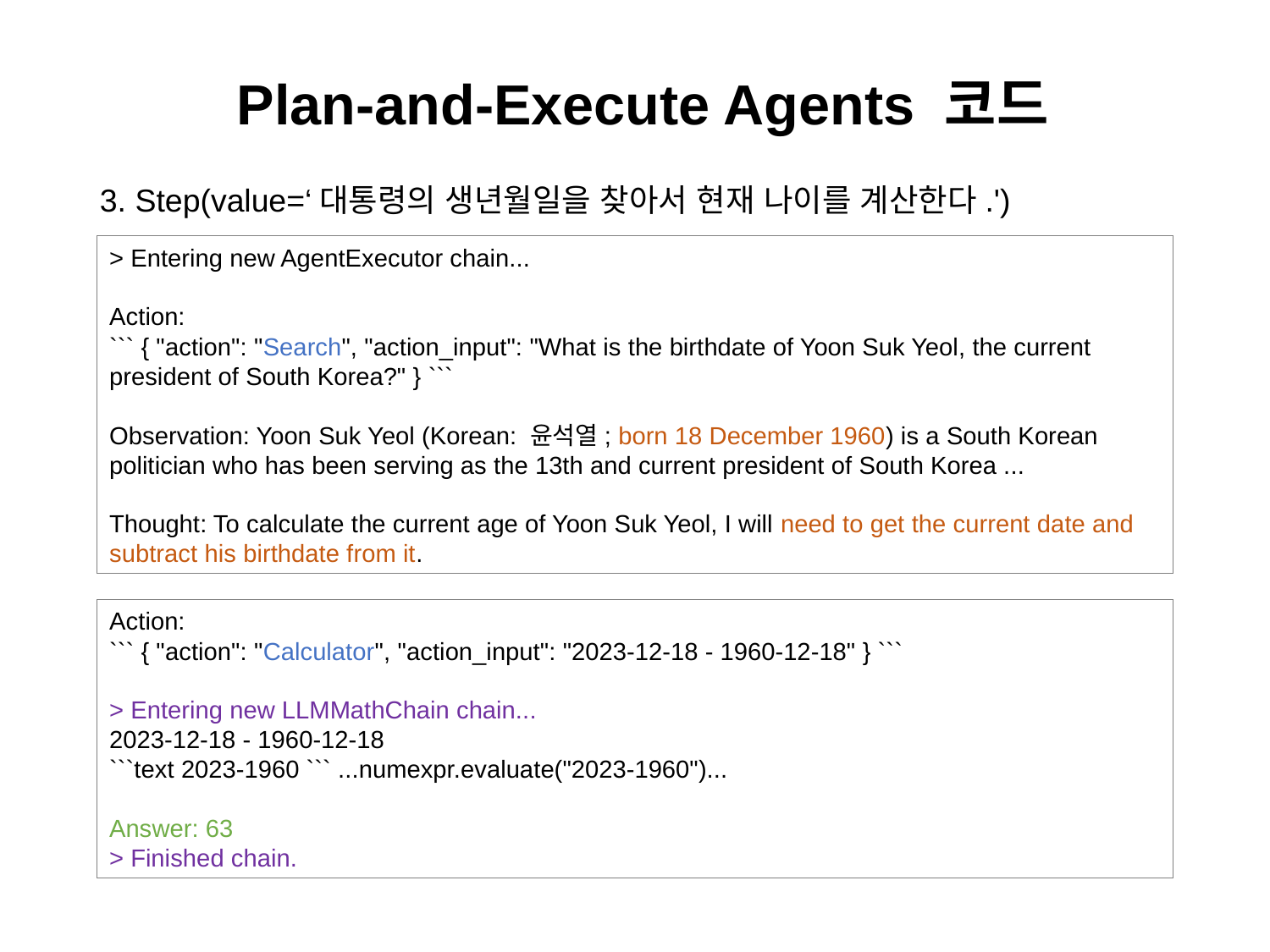

# Plan-and-Execute Agents 코드
3. Step(value=‘대통령의 생년월일을 찾아서 현재 나이를 계산한다.')
> Entering new AgentExecutor chain...

Action:
``` { "action": "Search", "action_input": "What is the birthdate of Yoon Suk Yeol, the current president of South Korea?" } ```

Observation: Yoon Suk Yeol (Korean: 윤석열; born 18 December 1960) is a South Korean politician who has been serving as the 13th and current president of South Korea ...

Thought: To calculate the current age of Yoon Suk Yeol, I will need to get the current date and subtract his birthdate from it.
Action:
``` { "action": "Calculator", "action_input": "2023-12-18 - 1960-12-18" } ```

> Entering new LLMMathChain chain...
2023-12-18 - 1960-12-18
```text 2023-1960 ``` ...numexpr.evaluate("2023-1960")...

Answer: 63
> Finished chain.